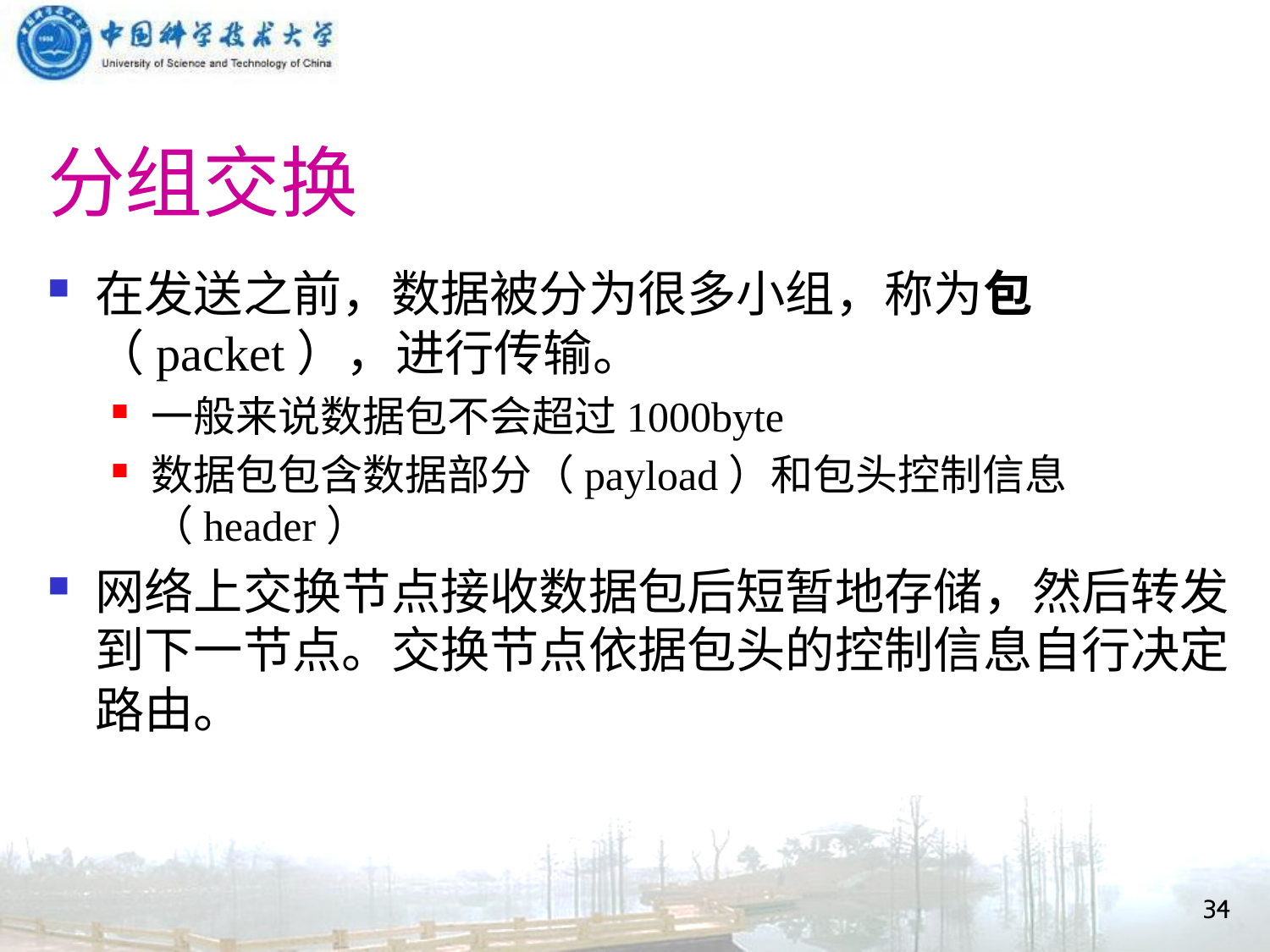

# 分组交换
在发送之前，数据被分为很多小组，称为包（packet），进行传输。
一般来说数据包不会超过1000byte
数据包包含数据部分（payload）和包头控制信息（header）
网络上交换节点接收数据包后短暂地存储，然后转发到下一节点。交换节点依据包头的控制信息自行决定路由。
34